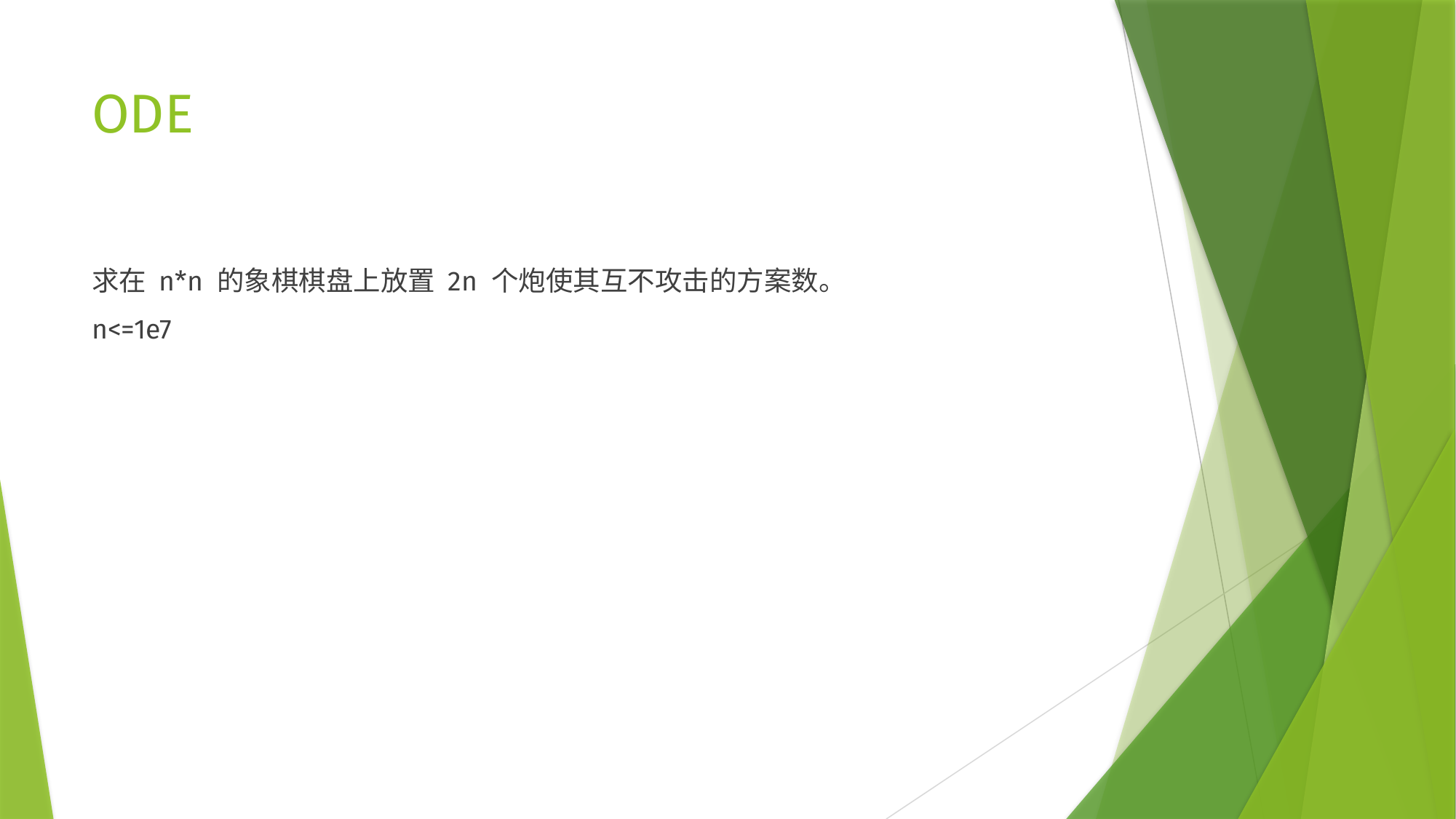

# ODE
求在 n*n 的象棋棋盘上放置 2n 个炮使其互不攻击的方案数。
n<=1e7